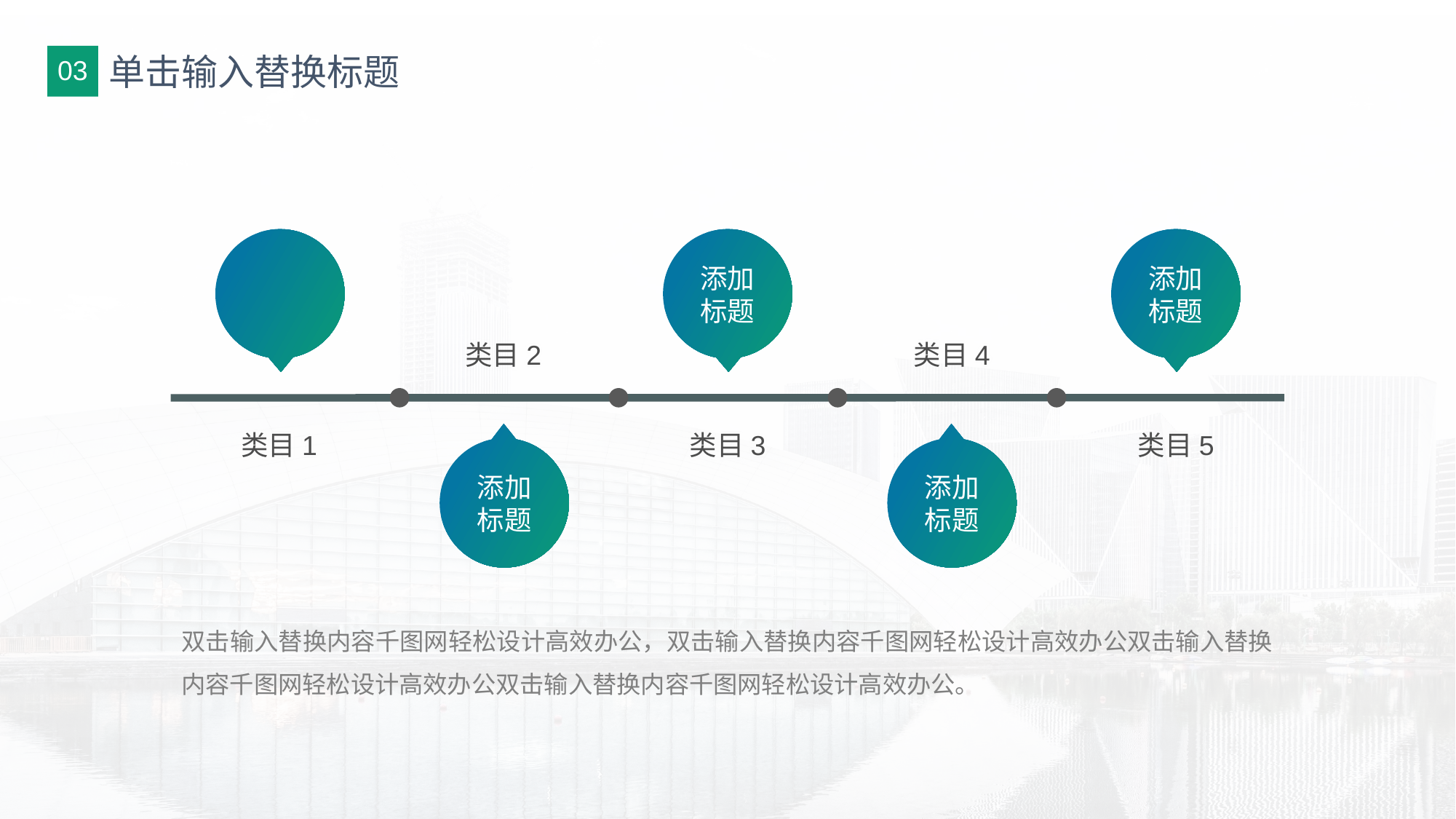

03
# 单击输入替换标题

添加
标题
添加
标题
类目2
类目4
类目1
类目3
类目5

添加
标题
添加
标题
双击输入替换内容千图网轻松设计高效办公，双击输入替换内容千图网轻松设计高效办公双击输入替换内容千图网轻松设计高效办公双击输入替换内容千图网轻松设计高效办公。